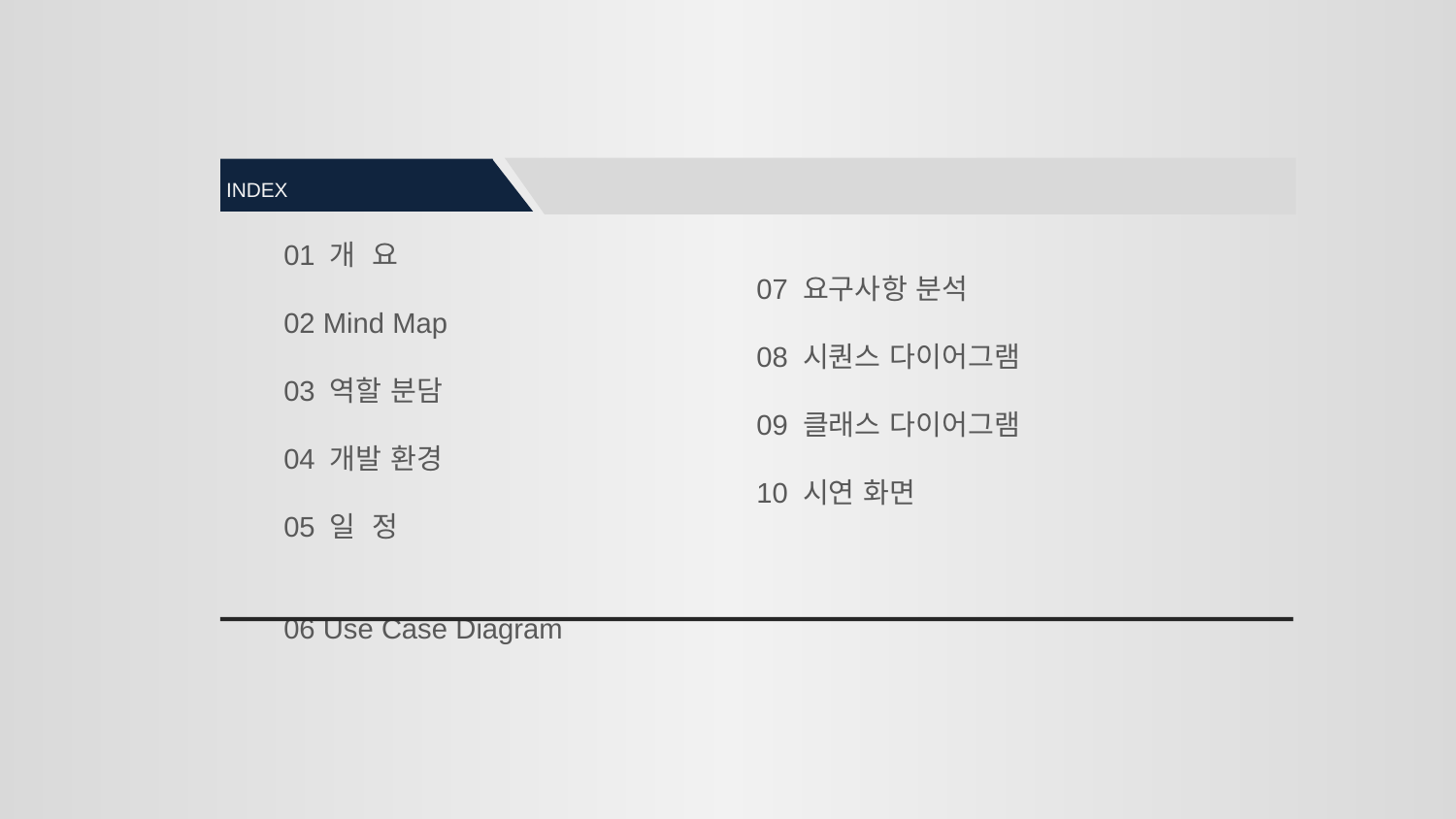

INDEX
01 개  요

02 Mind Map

03 역할 분담

04 개발 환경

05 일  정

06 Use Case Diagram

07 요구사항 분석

08 시퀀스 다이어그램

09 클래스 다이어그램

10 시연 화면